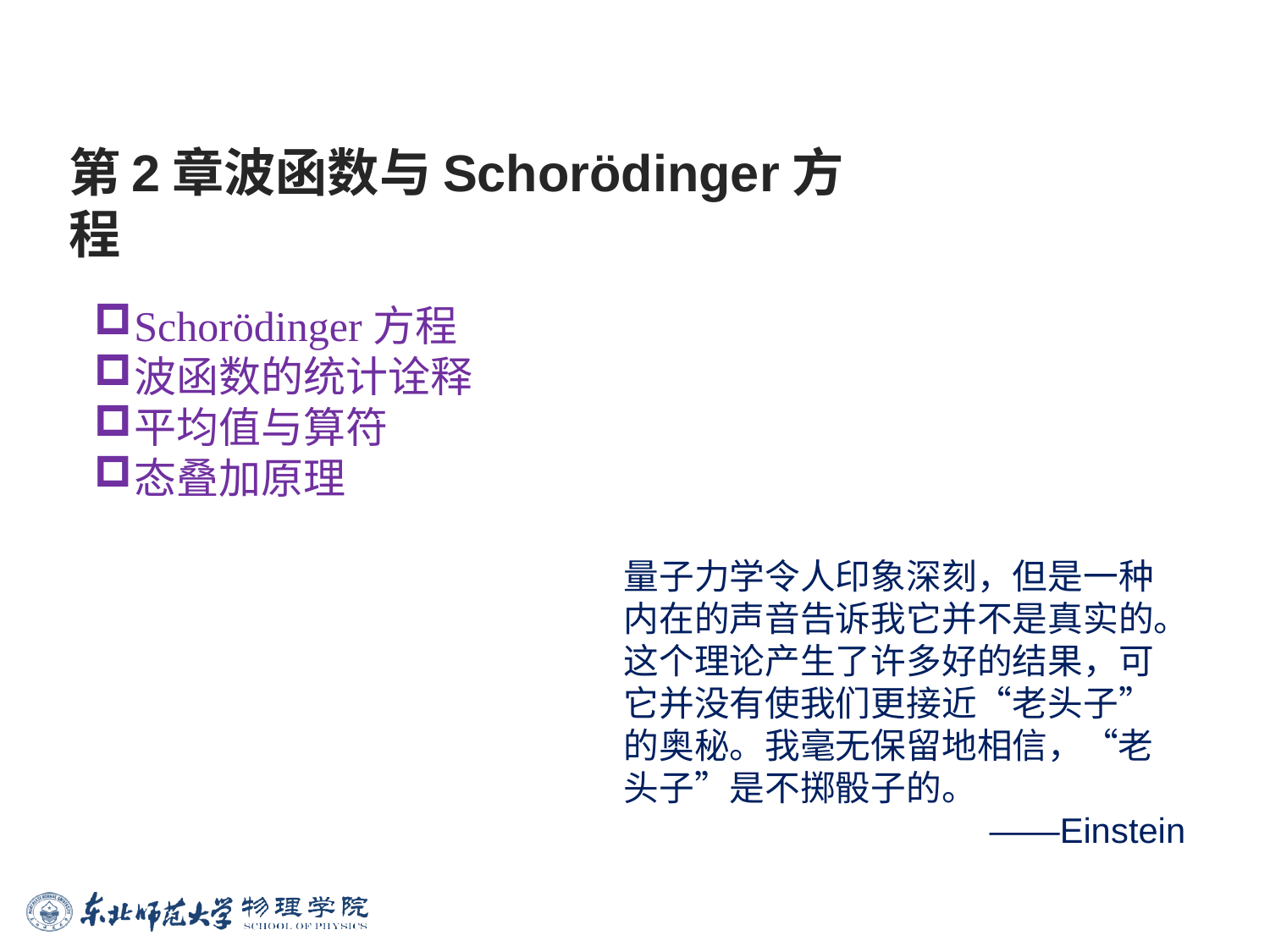

# 第2章波函数与Schorödinger方程
Schorödinger方程
波函数的统计诠释
平均值与算符
态叠加原理
量子力学令人印象深刻，但是一种内在的声音告诉我它并不是真实的。这个理论产生了许多好的结果，可它并没有使我们更接近“老头子”的奥秘。我毫无保留地相信，“老头子”是不掷骰子的。
——Einstein